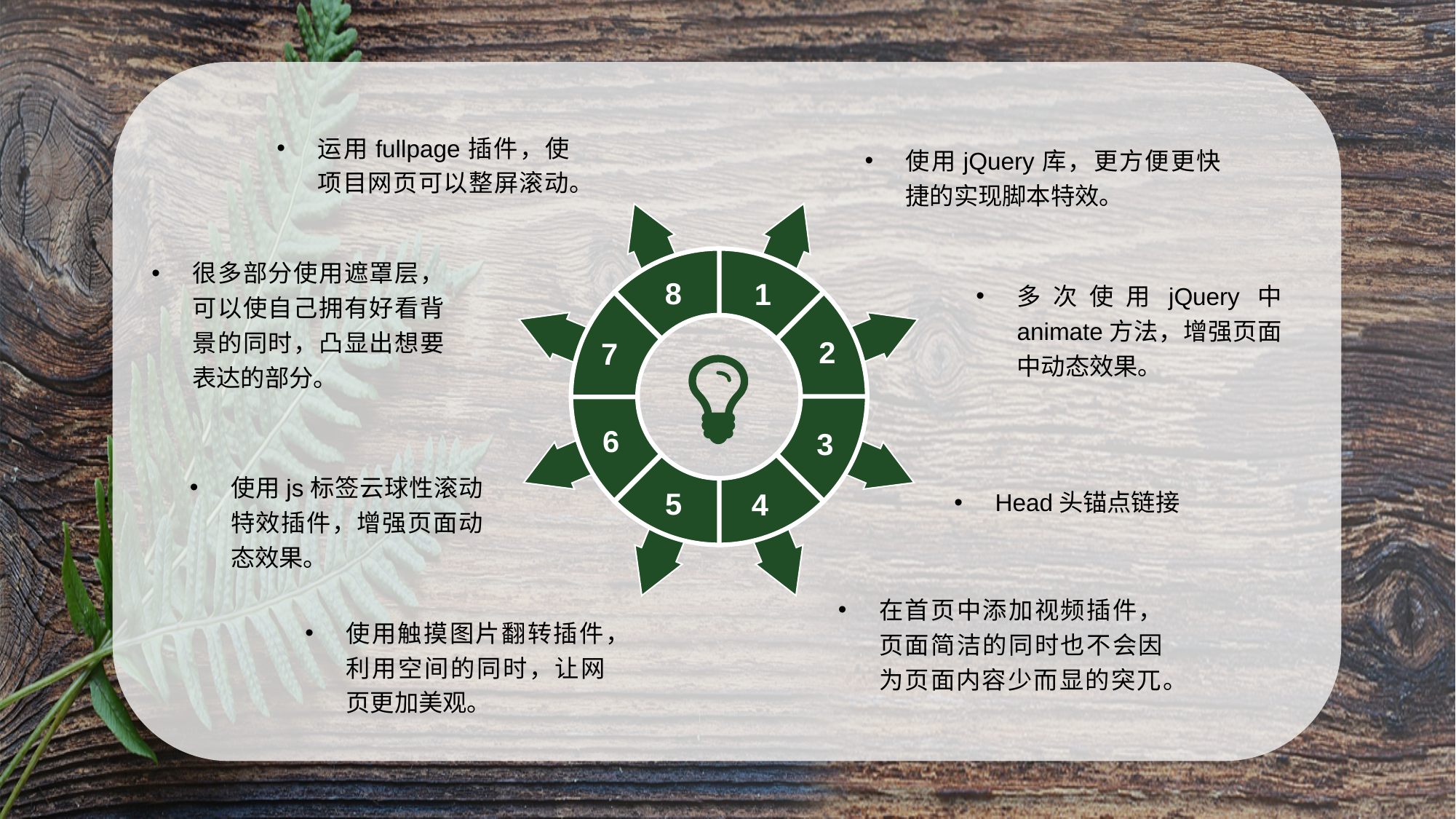

运用fullpage插件，使项目网页可以整屏滚动。
使用jQuery库，更方便更快捷的实现脚本特效。

很多部分使用遮罩层，可以使自己拥有好看背景的同时，凸显出想要表达的部分。
8
1
多次使用jQuery中 animate方法，增强页面中动态效果。

2
7

6
3
Head头锚点链接

使用js标签云球性滚动特效插件，增强页面动态效果。
5
4
在首页中添加视频插件，页面简洁的同时也不会因为页面内容少而显的突兀。
使用触摸图片翻转插件，利用空间的同时，让网页更加美观。